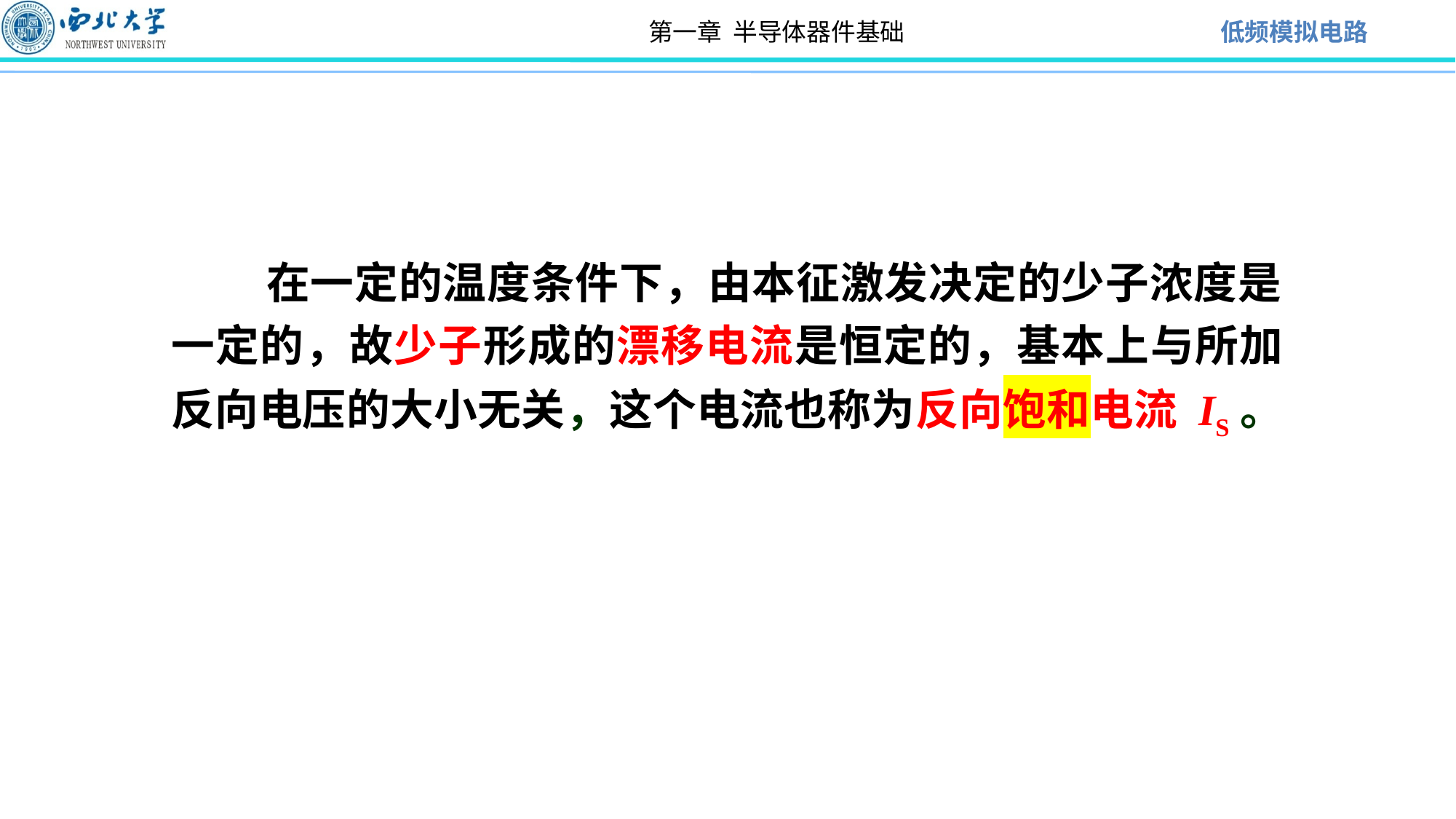

在一定的温度条件下，由本征激发决定的少子浓度是一定的，故少子形成的漂移电流是恒定的，基本上与所加反向电压的大小无关，这个电流也称为反向饱和电流 IS。
9